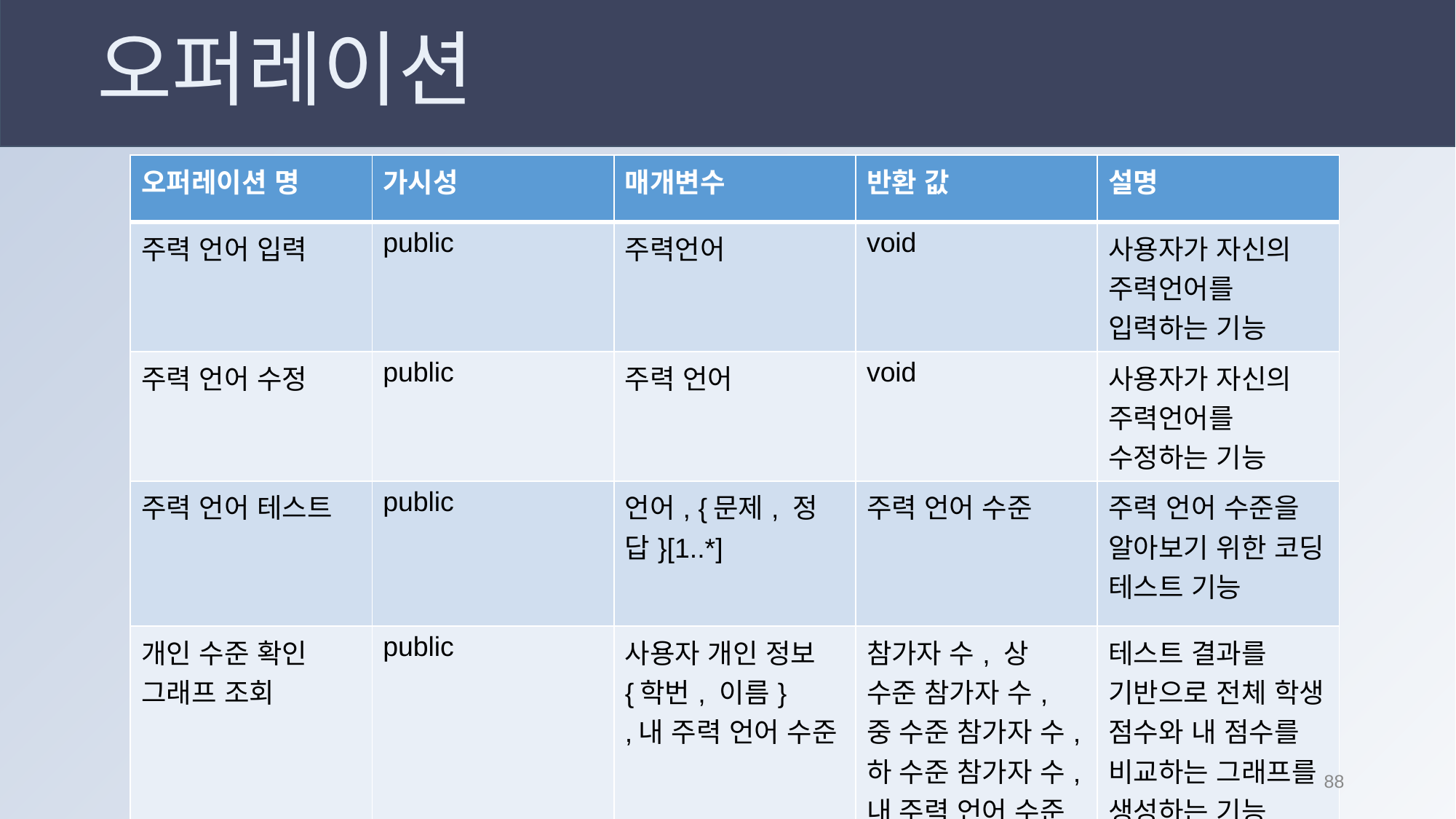

오퍼레이션

| 오퍼레이션 명 | 가시성 | 매개변수 | 반환 값 | 설명 |
| --- | --- | --- | --- | --- |
| 주력 언어 입력 | public | 주력언어 | void | 사용자가 자신의 주력언어를 입력하는 기능 |
| 주력 언어 수정 | public | 주력 언어 | void | 사용자가 자신의 주력언어를 수정하는 기능 |
| 주력 언어 테스트 | public | 언어, {문제, 정답}[1..\*] | 주력 언어 수준 | 주력 언어 수준을 알아보기 위한 코딩 테스트 기능 |
| 개인 수준 확인 그래프 조회 | public | 사용자 개인 정보{학번, 이름} ,내 주력 언어 수준 | 참가자 수, 상 수준 참가자 수, 중 수준 참가자 수, 하 수준 참가자 수, 내 주력 언어 수준 | 테스트 결과를 기반으로 전체 학생 점수와 내 점수를 비교하는 그래프를 생성하는 기능 |
88